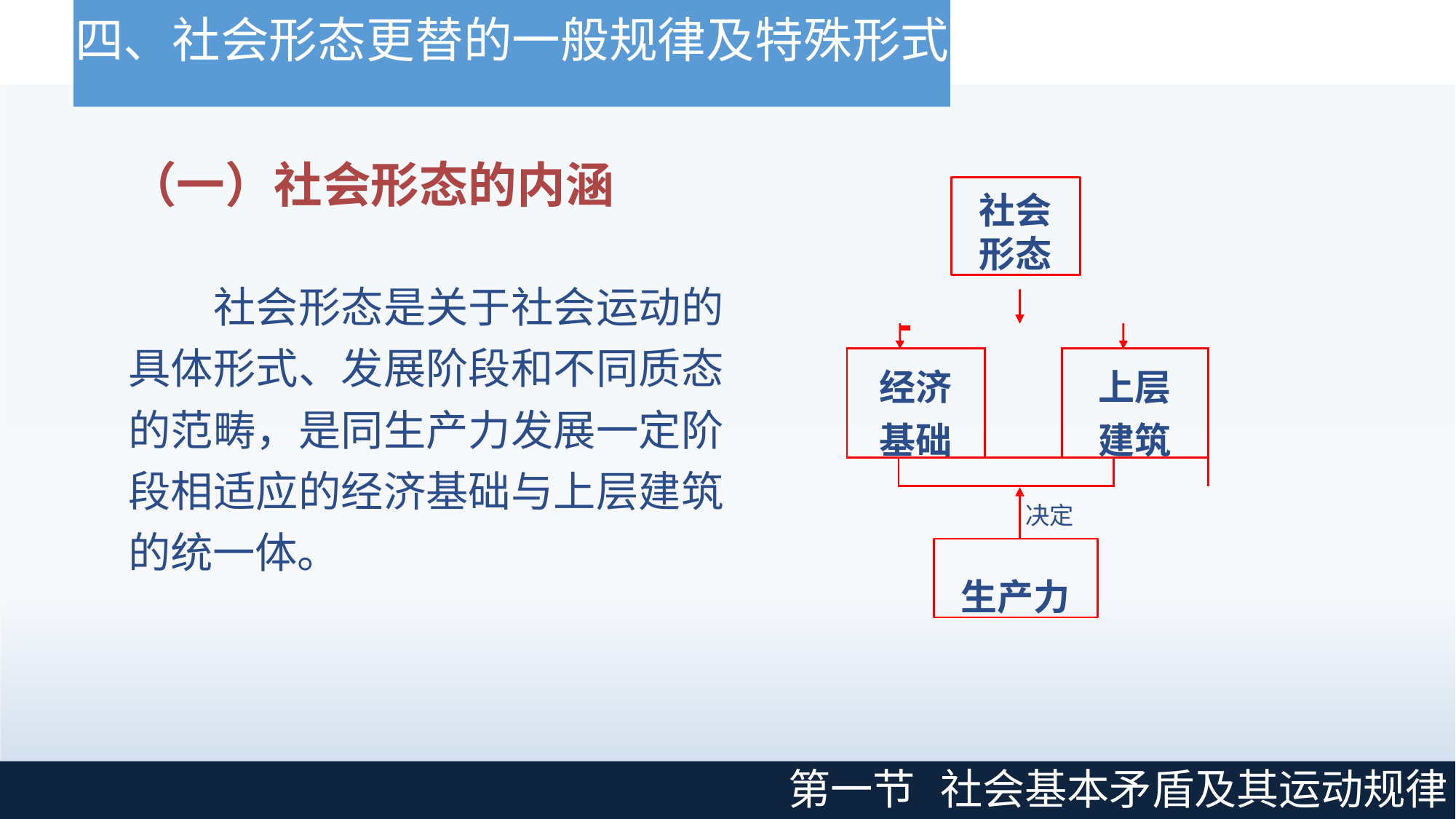

# 四、社会形态更替的一般规律及特殊形式

（一）社会形态的内涵
社会 形态
社会形态是关于社会运动的 具体形式、发展阶段和不同质态 的范畴，是同生产力发展一定阶 段相适应的经济基础与上层建筑 的统一体。

| 经济 基础 |  |  | 上层 建筑 |  |
| --- | --- | --- | --- | --- |
|  |  |  |  |  |

决定

生产力
第一节
社会基本矛盾及其运动规律